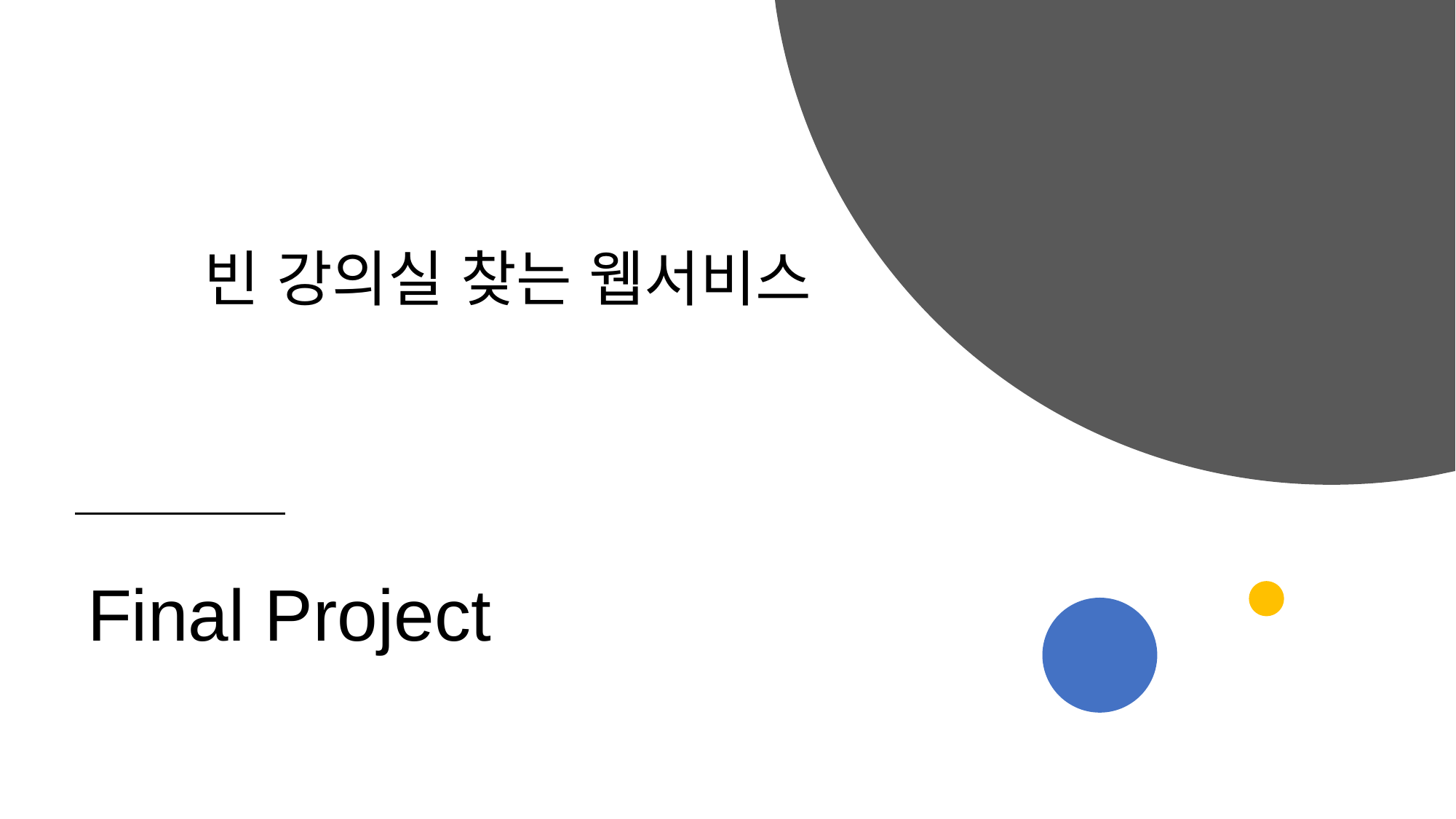

빈 강의실 찾는 웹서비스

# Final Project